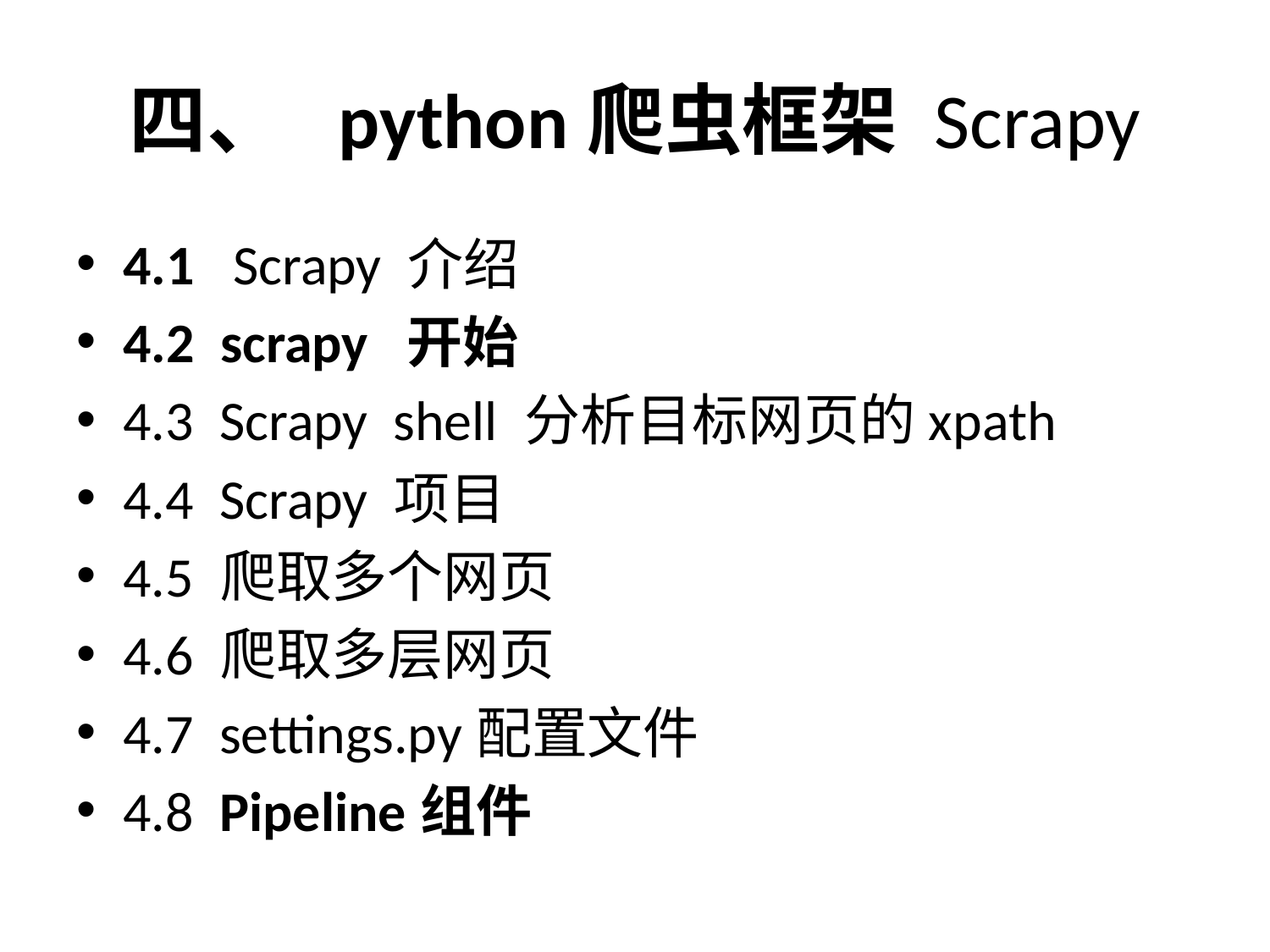

# 四、  python爬虫框架 Scrapy
4.1   Scrapy 介绍
4.2  scrapy  开始
4.3  Scrapy  shell 分析目标网页的xpath
4.4  Scrapy 项目
4.5 爬取多个网页
4.6 爬取多层网页
4.7  settings.py配置文件
4.8  Pipeline组件